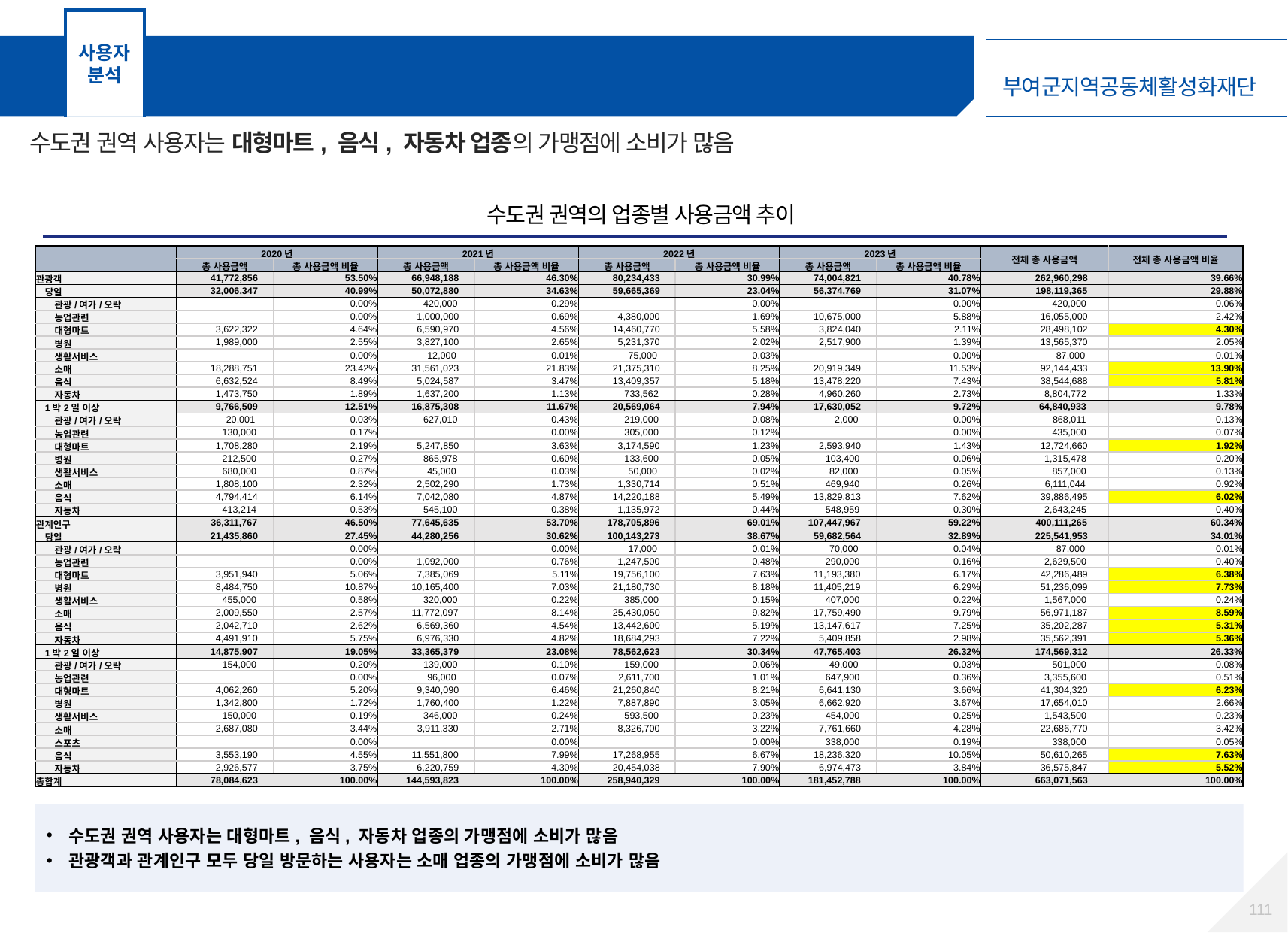

사용자 분석
수도권 권역 분석 – 업종별 사용금액 추이
수도권 권역 사용자는 대형마트, 음식, 자동차 업종의 가맹점에 소비가 많음
수도권 권역의 업종별 사용금액 추이
|  | 2020년 |  | 2021년 |  | 2022년 |  | 2023년 |  | 전체 총 사용금액 | 전체 총 사용금액 비율 |
| --- | --- | --- | --- | --- | --- | --- | --- | --- | --- | --- |
| 행 레이블 | 총 사용금액 | 총 사용금액 비율 | 총 사용금액 | 총 사용금액 비율 | 총 사용금액 | 총 사용금액 비율 | 총 사용금액 | 총 사용금액 비율 |  |  |
| 관광객 | 41,772,856 | 53.50% | 66,948,188 | 46.30% | 80,234,433 | 30.99% | 74,004,821 | 40.78% | 262,960,298 | 39.66% |
| 당일 | 32,006,347 | 40.99% | 50,072,880 | 34.63% | 59,665,369 | 23.04% | 56,374,769 | 31.07% | 198,119,365 | 29.88% |
| 관광/여가/오락 |  | 0.00% | 420,000 | 0.29% |  | 0.00% |  | 0.00% | 420,000 | 0.06% |
| 농업관련 |  | 0.00% | 1,000,000 | 0.69% | 4,380,000 | 1.69% | 10,675,000 | 5.88% | 16,055,000 | 2.42% |
| 대형마트 | 3,622,322 | 4.64% | 6,590,970 | 4.56% | 14,460,770 | 5.58% | 3,824,040 | 2.11% | 28,498,102 | 4.30% |
| 병원 | 1,989,000 | 2.55% | 3,827,100 | 2.65% | 5,231,370 | 2.02% | 2,517,900 | 1.39% | 13,565,370 | 2.05% |
| 생활서비스 |  | 0.00% | 12,000 | 0.01% | 75,000 | 0.03% |  | 0.00% | 87,000 | 0.01% |
| 소매 | 18,288,751 | 23.42% | 31,561,023 | 21.83% | 21,375,310 | 8.25% | 20,919,349 | 11.53% | 92,144,433 | 13.90% |
| 음식 | 6,632,524 | 8.49% | 5,024,587 | 3.47% | 13,409,357 | 5.18% | 13,478,220 | 7.43% | 38,544,688 | 5.81% |
| 자동차 | 1,473,750 | 1.89% | 1,637,200 | 1.13% | 733,562 | 0.28% | 4,960,260 | 2.73% | 8,804,772 | 1.33% |
| 1박2일 이상 | 9,766,509 | 12.51% | 16,875,308 | 11.67% | 20,569,064 | 7.94% | 17,630,052 | 9.72% | 64,840,933 | 9.78% |
| 관광/여가/오락 | 20,001 | 0.03% | 627,010 | 0.43% | 219,000 | 0.08% | 2,000 | 0.00% | 868,011 | 0.13% |
| 농업관련 | 130,000 | 0.17% |  | 0.00% | 305,000 | 0.12% |  | 0.00% | 435,000 | 0.07% |
| 대형마트 | 1,708,280 | 2.19% | 5,247,850 | 3.63% | 3,174,590 | 1.23% | 2,593,940 | 1.43% | 12,724,660 | 1.92% |
| 병원 | 212,500 | 0.27% | 865,978 | 0.60% | 133,600 | 0.05% | 103,400 | 0.06% | 1,315,478 | 0.20% |
| 생활서비스 | 680,000 | 0.87% | 45,000 | 0.03% | 50,000 | 0.02% | 82,000 | 0.05% | 857,000 | 0.13% |
| 소매 | 1,808,100 | 2.32% | 2,502,290 | 1.73% | 1,330,714 | 0.51% | 469,940 | 0.26% | 6,111,044 | 0.92% |
| 음식 | 4,794,414 | 6.14% | 7,042,080 | 4.87% | 14,220,188 | 5.49% | 13,829,813 | 7.62% | 39,886,495 | 6.02% |
| 자동차 | 413,214 | 0.53% | 545,100 | 0.38% | 1,135,972 | 0.44% | 548,959 | 0.30% | 2,643,245 | 0.40% |
| 관계인구 | 36,311,767 | 46.50% | 77,645,635 | 53.70% | 178,705,896 | 69.01% | 107,447,967 | 59.22% | 400,111,265 | 60.34% |
| 당일 | 21,435,860 | 27.45% | 44,280,256 | 30.62% | 100,143,273 | 38.67% | 59,682,564 | 32.89% | 225,541,953 | 34.01% |
| 관광/여가/오락 |  | 0.00% |  | 0.00% | 17,000 | 0.01% | 70,000 | 0.04% | 87,000 | 0.01% |
| 농업관련 |  | 0.00% | 1,092,000 | 0.76% | 1,247,500 | 0.48% | 290,000 | 0.16% | 2,629,500 | 0.40% |
| 대형마트 | 3,951,940 | 5.06% | 7,385,069 | 5.11% | 19,756,100 | 7.63% | 11,193,380 | 6.17% | 42,286,489 | 6.38% |
| 병원 | 8,484,750 | 10.87% | 10,165,400 | 7.03% | 21,180,730 | 8.18% | 11,405,219 | 6.29% | 51,236,099 | 7.73% |
| 생활서비스 | 455,000 | 0.58% | 320,000 | 0.22% | 385,000 | 0.15% | 407,000 | 0.22% | 1,567,000 | 0.24% |
| 소매 | 2,009,550 | 2.57% | 11,772,097 | 8.14% | 25,430,050 | 9.82% | 17,759,490 | 9.79% | 56,971,187 | 8.59% |
| 음식 | 2,042,710 | 2.62% | 6,569,360 | 4.54% | 13,442,600 | 5.19% | 13,147,617 | 7.25% | 35,202,287 | 5.31% |
| 자동차 | 4,491,910 | 5.75% | 6,976,330 | 4.82% | 18,684,293 | 7.22% | 5,409,858 | 2.98% | 35,562,391 | 5.36% |
| 1박2일 이상 | 14,875,907 | 19.05% | 33,365,379 | 23.08% | 78,562,623 | 30.34% | 47,765,403 | 26.32% | 174,569,312 | 26.33% |
| 관광/여가/오락 | 154,000 | 0.20% | 139,000 | 0.10% | 159,000 | 0.06% | 49,000 | 0.03% | 501,000 | 0.08% |
| 농업관련 |  | 0.00% | 96,000 | 0.07% | 2,611,700 | 1.01% | 647,900 | 0.36% | 3,355,600 | 0.51% |
| 대형마트 | 4,062,260 | 5.20% | 9,340,090 | 6.46% | 21,260,840 | 8.21% | 6,641,130 | 3.66% | 41,304,320 | 6.23% |
| 병원 | 1,342,800 | 1.72% | 1,760,400 | 1.22% | 7,887,890 | 3.05% | 6,662,920 | 3.67% | 17,654,010 | 2.66% |
| 생활서비스 | 150,000 | 0.19% | 346,000 | 0.24% | 593,500 | 0.23% | 454,000 | 0.25% | 1,543,500 | 0.23% |
| 소매 | 2,687,080 | 3.44% | 3,911,330 | 2.71% | 8,326,700 | 3.22% | 7,761,660 | 4.28% | 22,686,770 | 3.42% |
| 스포츠 |  | 0.00% |  | 0.00% |  | 0.00% | 338,000 | 0.19% | 338,000 | 0.05% |
| 음식 | 3,553,190 | 4.55% | 11,551,800 | 7.99% | 17,268,955 | 6.67% | 18,236,320 | 10.05% | 50,610,265 | 7.63% |
| 자동차 | 2,926,577 | 3.75% | 6,220,759 | 4.30% | 20,454,038 | 7.90% | 6,974,473 | 3.84% | 36,575,847 | 5.52% |
| 총합계 | 78,084,623 | 100.00% | 144,593,823 | 100.00% | 258,940,329 | 100.00% | 181,452,788 | 100.00% | 663,071,563 | 100.00% |
수도권 권역 사용자는 대형마트, 음식, 자동차 업종의 가맹점에 소비가 많음
관광객과 관계인구 모두 당일 방문하는 사용자는 소매 업종의 가맹점에 소비가 많음
111